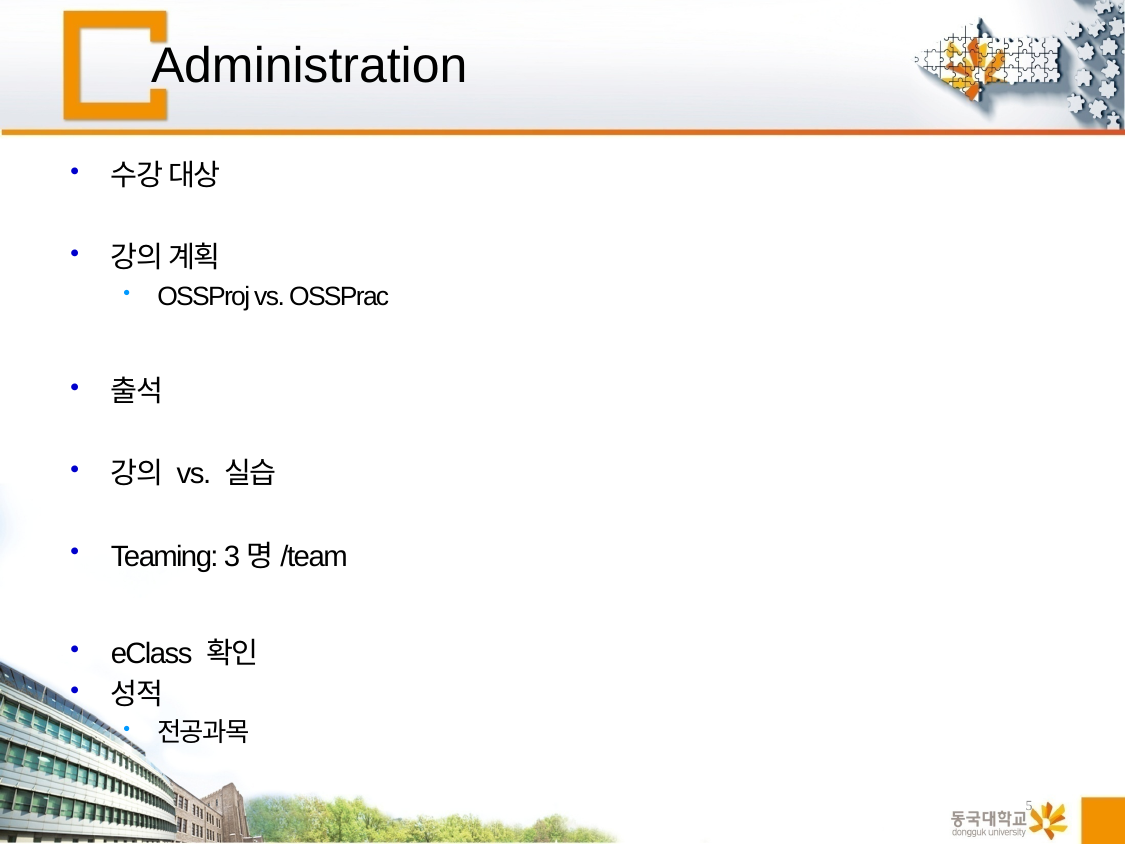

# Administration
수강 대상

강의 계획
OSSProj vs. OSSPrac

출석

강의 vs. 실습

Teaming: 3명/team

eClass 확인
성적
전공과목

5